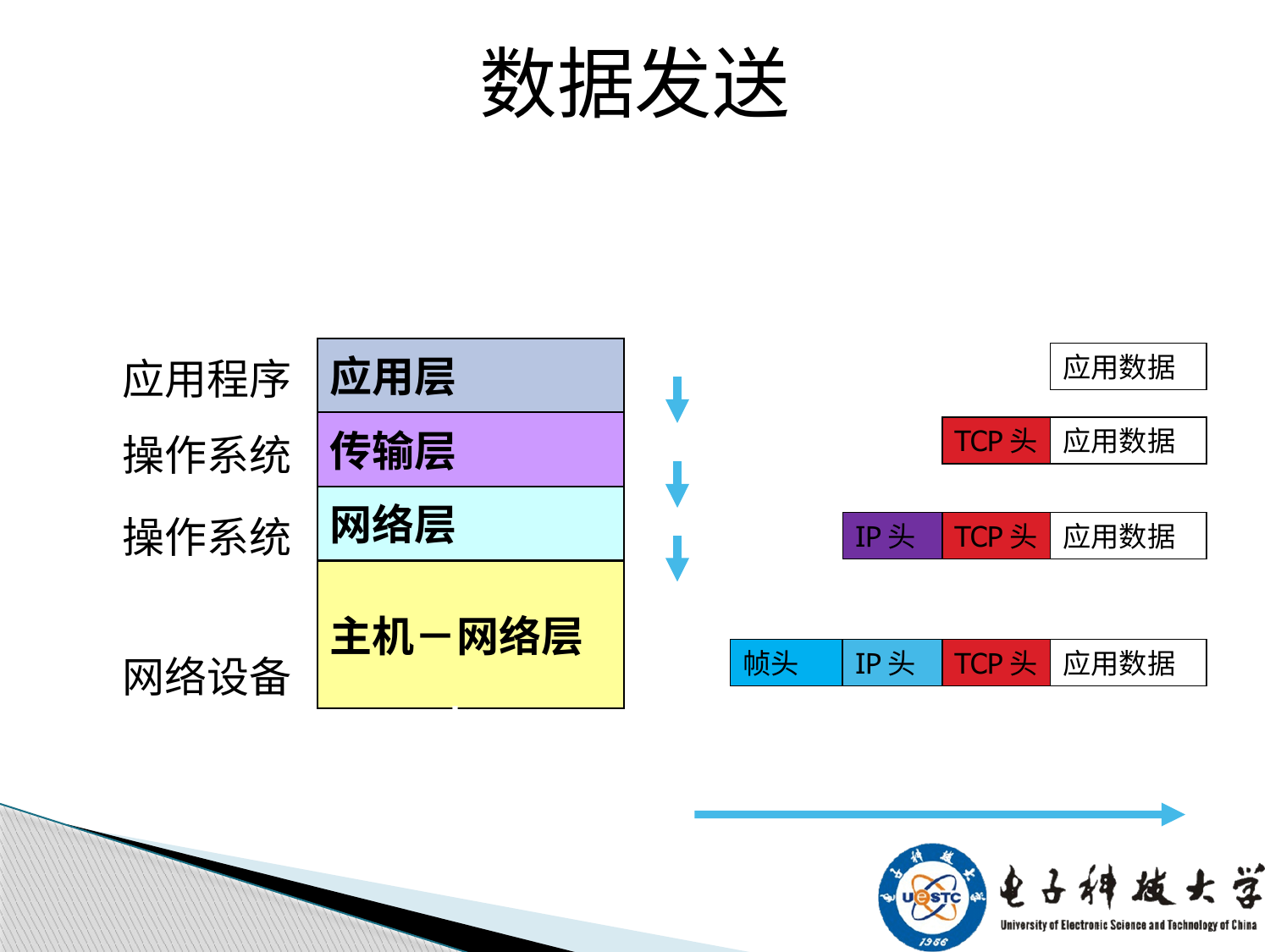

数据发送
应用层
应用程序
传输层
操作系统
网络层
操作系统
主机－网络层
网络设备

应用数据

TCP头
应用数据

IP头
TCP头
应用数据

帧头
IP头
TCP头
应用数据